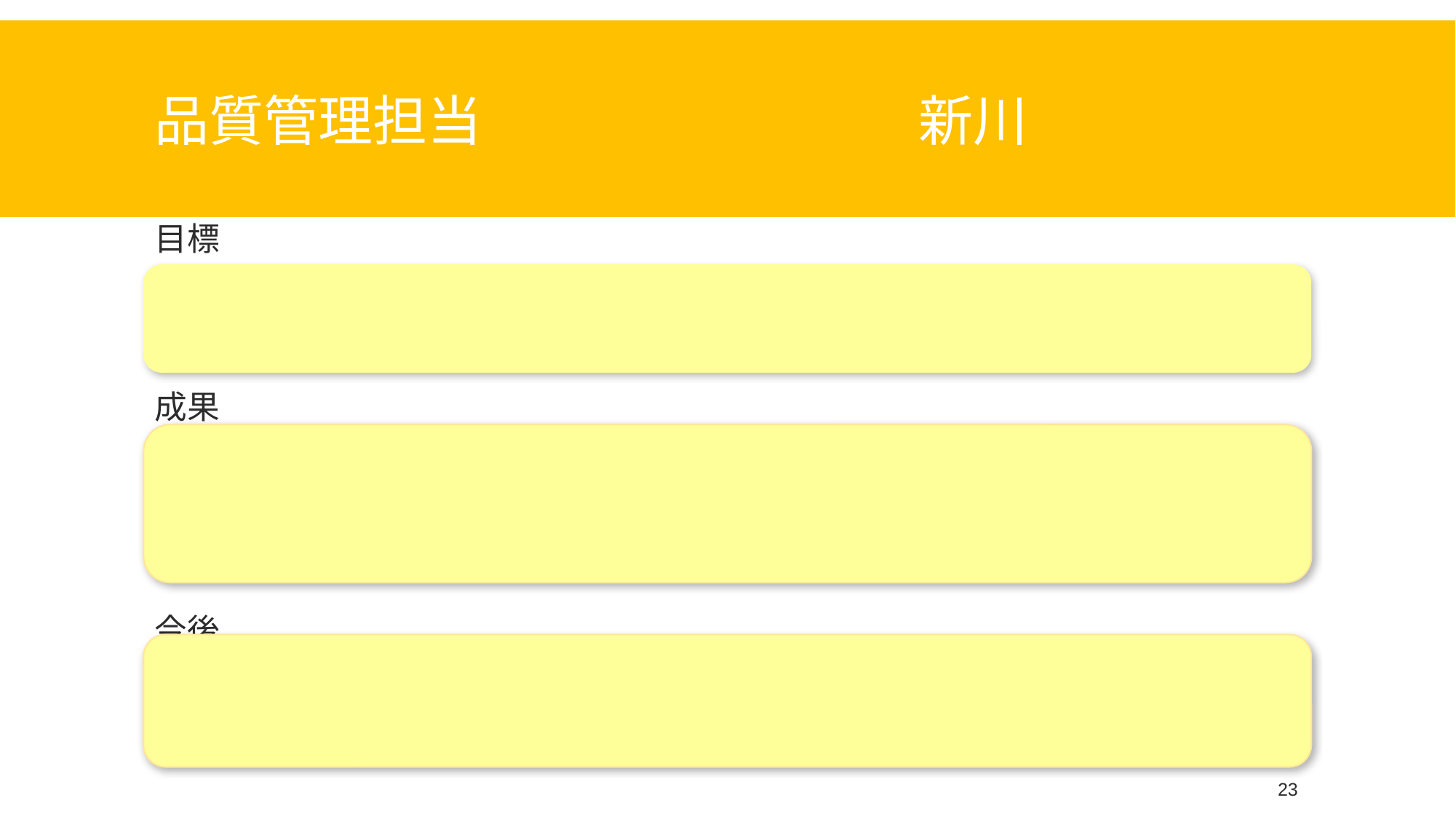

# 品質管理担当　				新川
目標

成果

今後

23